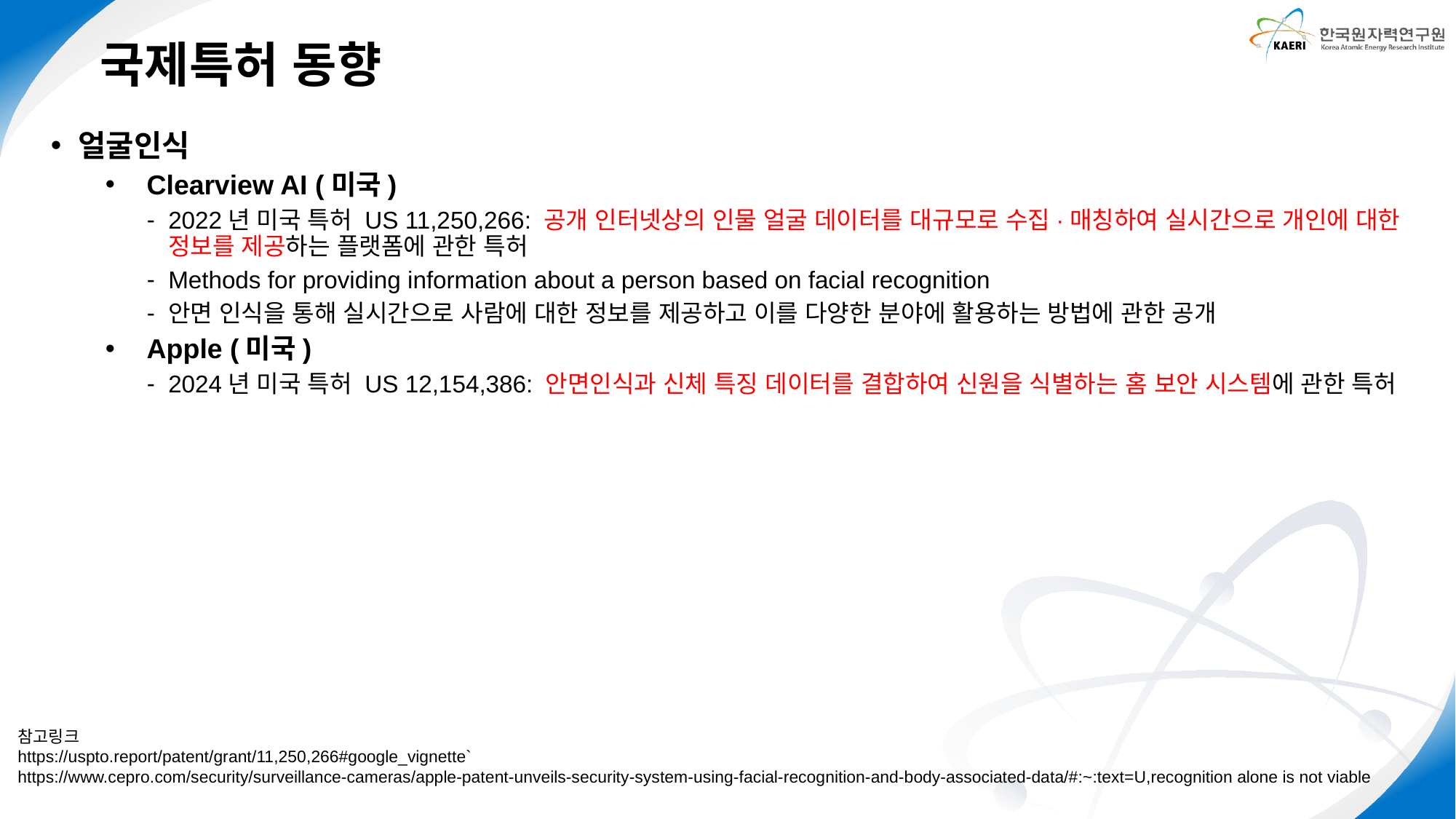

국제특허 동향
얼굴인식
Clearview AI (미국)
2022년 미국 특허 US 11,250,266: 공개 인터넷상의 인물 얼굴 데이터를 대규모로 수집·매칭하여 실시간으로 개인에 대한 정보를 제공하는 플랫폼에 관한 특허
Methods for providing information about a person based on facial recognition
안면 인식을 통해 실시간으로 사람에 대한 정보를 제공하고 이를 다양한 분야에 활용하는 방법에 관한 공개
Apple (미국)
2024년 미국 특허 US 12,154,386: 안면인식과 신체 특징 데이터를 결합하여 신원을 식별하는 홈 보안 시스템에 관한 특허

참고링크
https://uspto.report/patent/grant/11,250,266#google_vignette`
https://www.cepro.com/security/surveillance-cameras/apple-patent-unveils-security-system-using-facial-recognition-and-body-associated-data/#:~:text=U,recognition alone is not viable